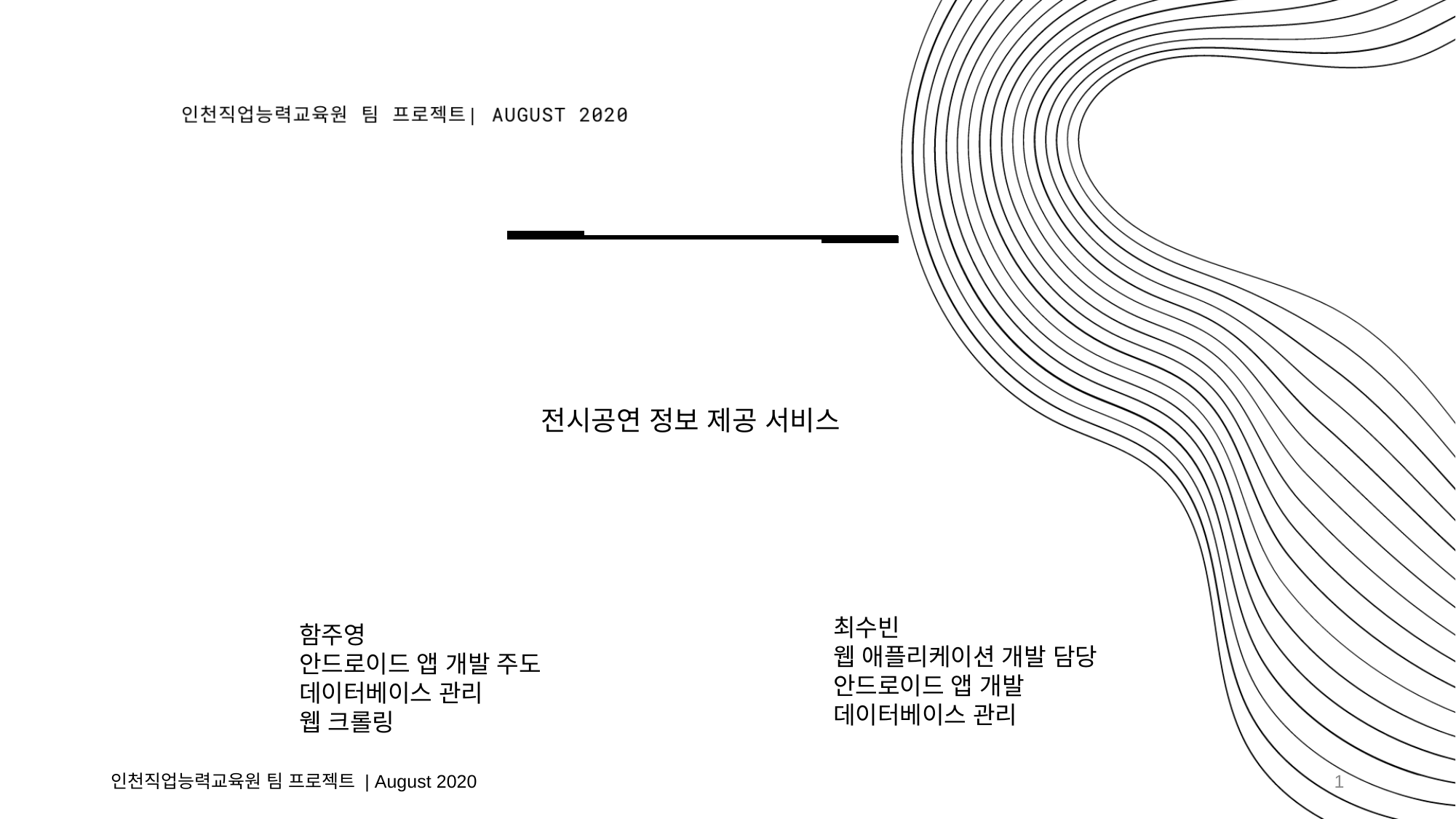

전시공연 정보 제공 서비스

최수빈
웹 애플리케이션 개발 담당
안드로이드 앱 개발
데이터베이스 관리
함주영
안드로이드 앱 개발 주도
데이터베이스 관리
웹 크롤링
인천직업능력교육원 팀 프로젝트 | August 2020
1